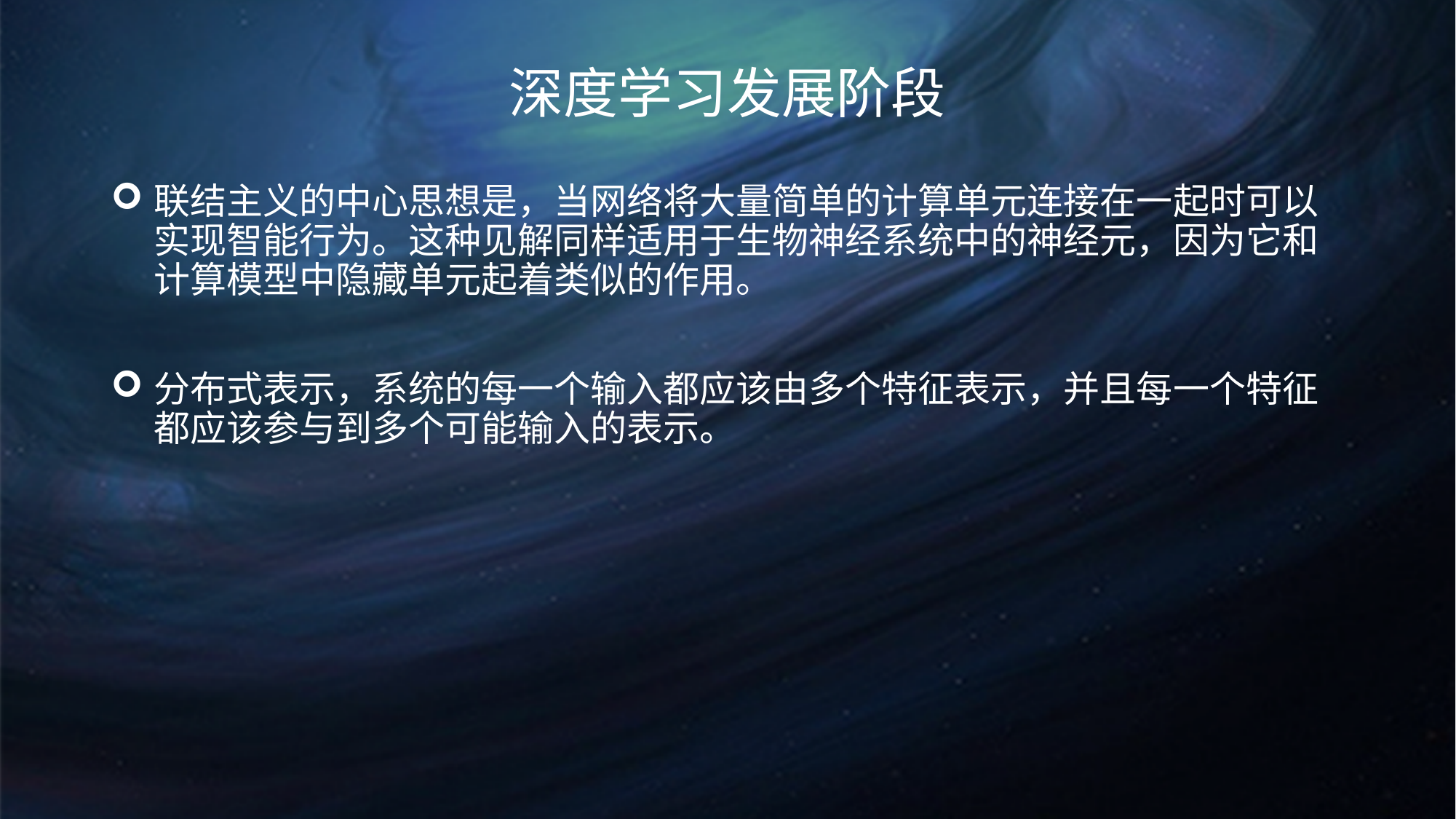

# 深度学习发展阶段
联结主义的中心思想是，当网络将大量简单的计算单元连接在一起时可以实现智能行为。这种见解同样适用于生物神经系统中的神经元，因为它和计算模型中隐藏单元起着类似的作用。

分布式表示，系统的每一个输入都应该由多个特征表示，并且每一个特征都应该参与到多个可能输入的表示。